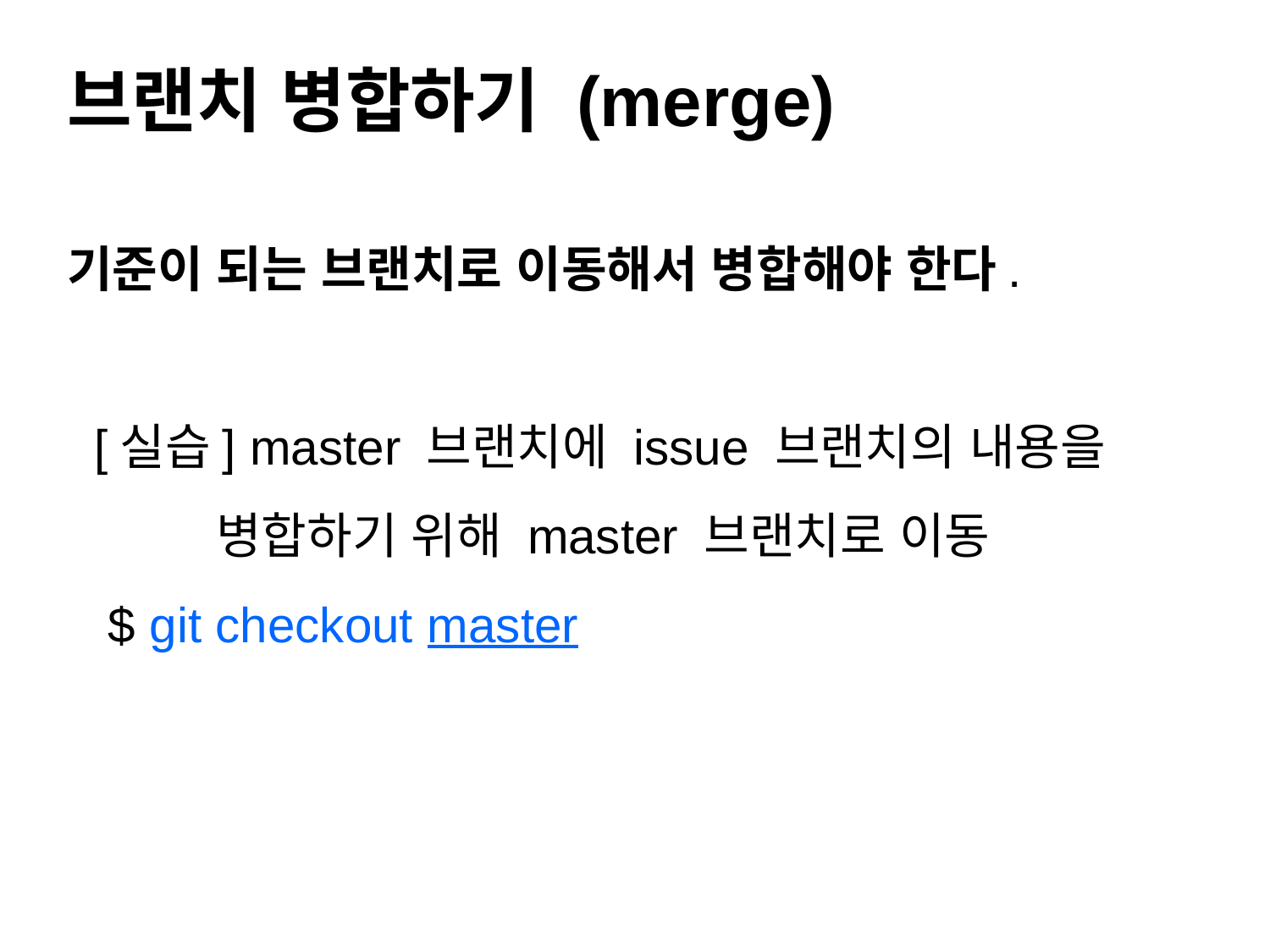

#
브랜치 병합하기 (merge)
기준이 되는 브랜치로 이동해서 병합해야 한다.

  [실습] master 브랜치에 issue 브랜치의 내용을
          병합하기 위해 master 브랜치로 이동
   $ git checkout master